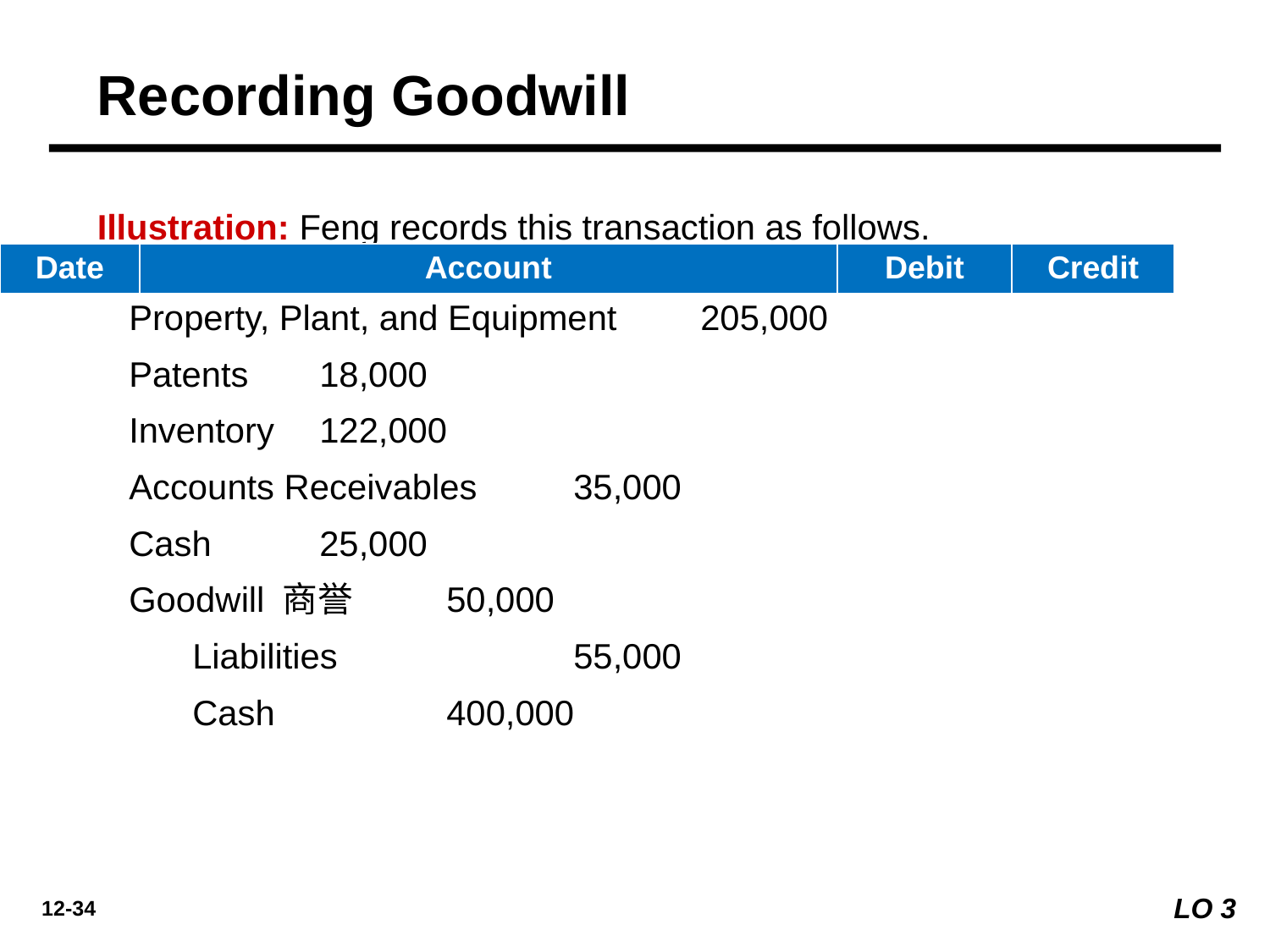

Recording Goodwill

Illustration: Feng records this transaction as follows.
| Date | Account | Debit | Credit |
| --- | --- | --- | --- |
Property, Plant, and Equipment 	205,000
Patents 	18,000
Inventory	122,000
Accounts Receivables 	35,000
Cash 	25,000
Goodwill 商誉	50,000
	Liabilities 		55,000
	Cash 		400,000
LO 3